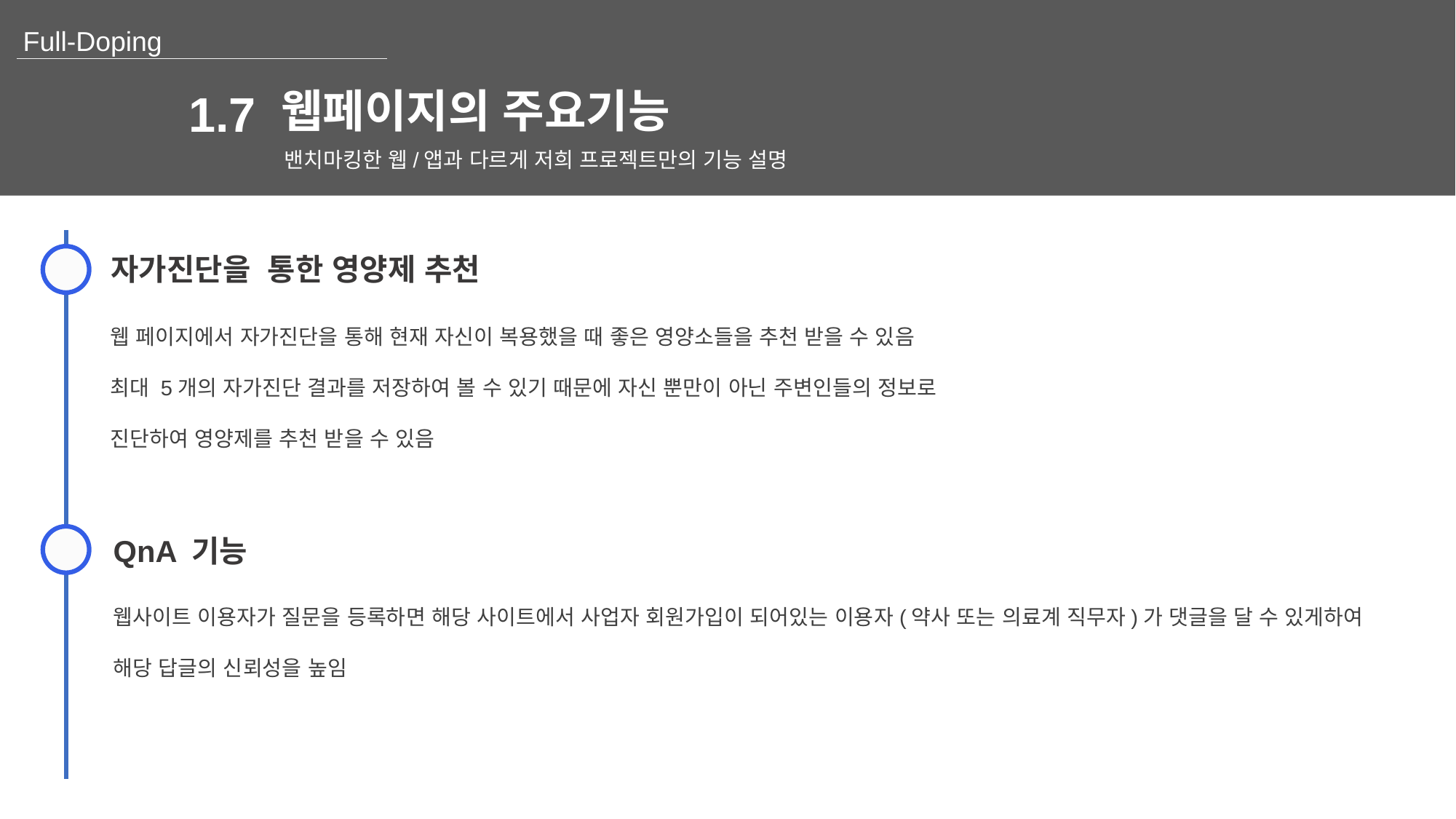

웹페이지의 주요기능
1.7
밴치마킹한 웹/앱과 다르게 저희 프로젝트만의 기능 설명
자가진단을  통한 영양제 추천

웹 페이지에서 자가진단을 통해 현재 자신이 복용했을 때 좋은 영양소들을 추천 받을 수 있음
최대 5개의 자가진단 결과를 저장하여 볼 수 있기 때문에 자신 뿐만이 아닌 주변인들의 정보로 진단하여 영양제를 추천 받을 수 있음

QnA 기능
웹사이트 이용자가 질문을 등록하면 해당 사이트에서 사업자 회원가입이 되어있는 이용자(약사 또는 의료계 직무자)가 댓글을 달 수 있게하여 해당 답글의 신뢰성을 높임